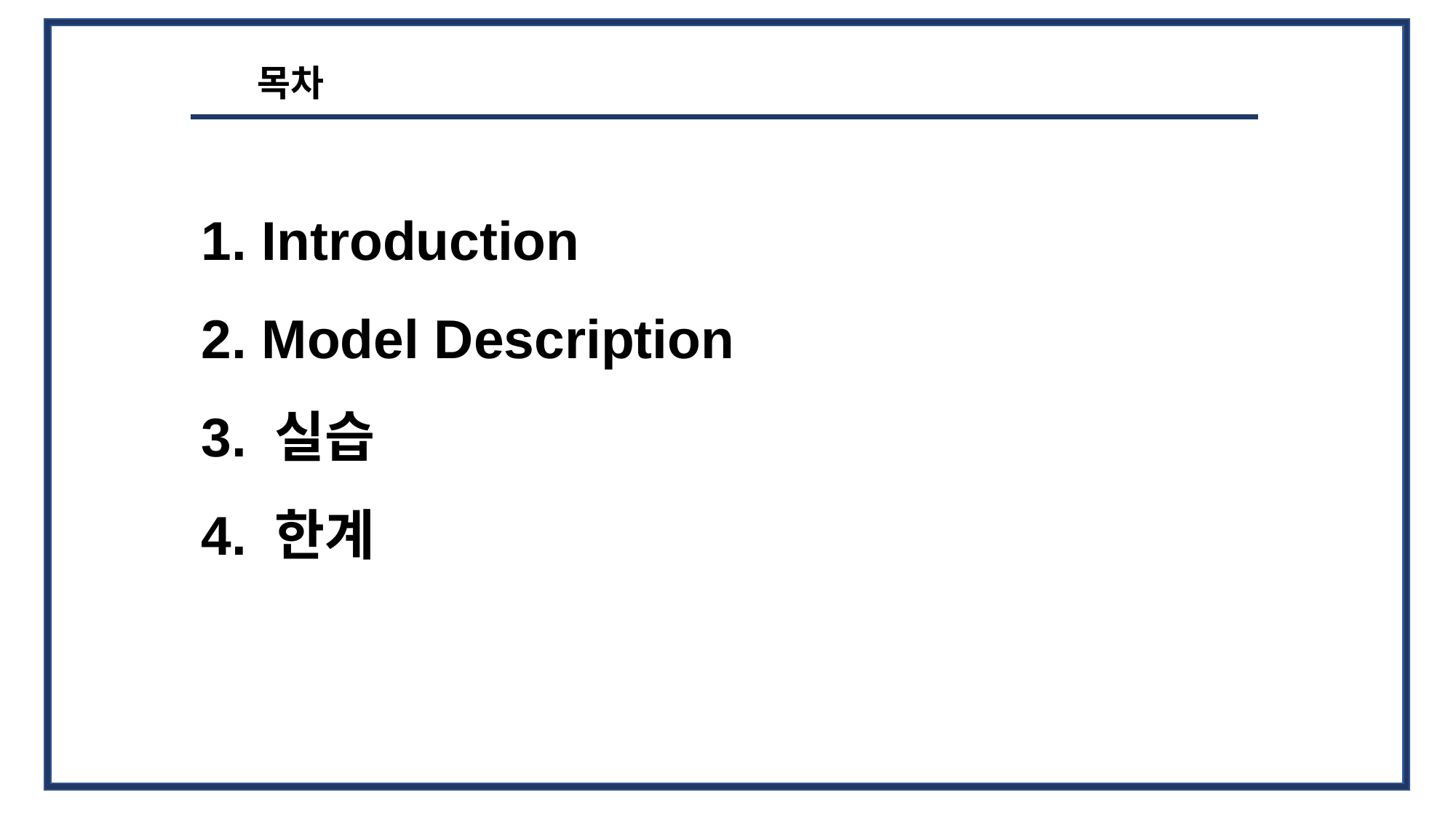

목차
1. Introduction
2. Model Description
3. 실습
4. 한계